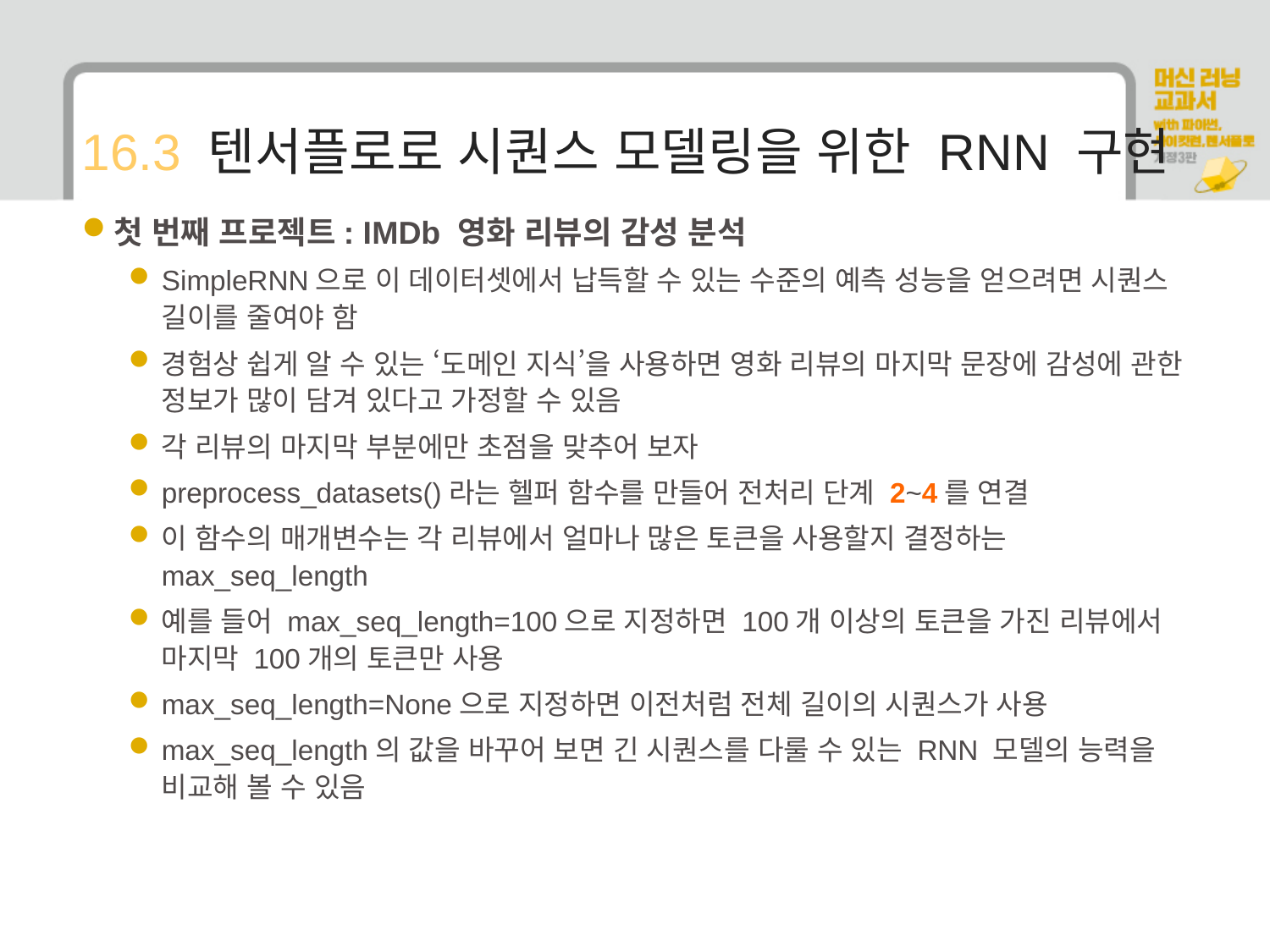

# 16.3 텐서플로로 시퀀스 모델링을 위한 RNN 구현
첫 번째 프로젝트: IMDb 영화 리뷰의 감성 분석
SimpleRNN으로 이 데이터셋에서 납득할 수 있는 수준의 예측 성능을 얻으려면 시퀀스 길이를 줄여야 함
경험상 쉽게 알 수 있는 ‘도메인 지식’을 사용하면 영화 리뷰의 마지막 문장에 감성에 관한 정보가 많이 담겨 있다고 가정할 수 있음
각 리뷰의 마지막 부분에만 초점을 맞추어 보자
preprocess_datasets()라는 헬퍼 함수를 만들어 전처리 단계 2~4를 연결
이 함수의 매개변수는 각 리뷰에서 얼마나 많은 토큰을 사용할지 결정하는 max_seq_length
예를 들어 max_seq_length=100으로 지정하면 100개 이상의 토큰을 가진 리뷰에서 마지막 100개의 토큰만 사용
max_seq_length=None으로 지정하면 이전처럼 전체 길이의 시퀀스가 사용
max_seq_length의 값을 바꾸어 보면 긴 시퀀스를 다룰 수 있는 RNN 모델의 능력을 비교해 볼 수 있음